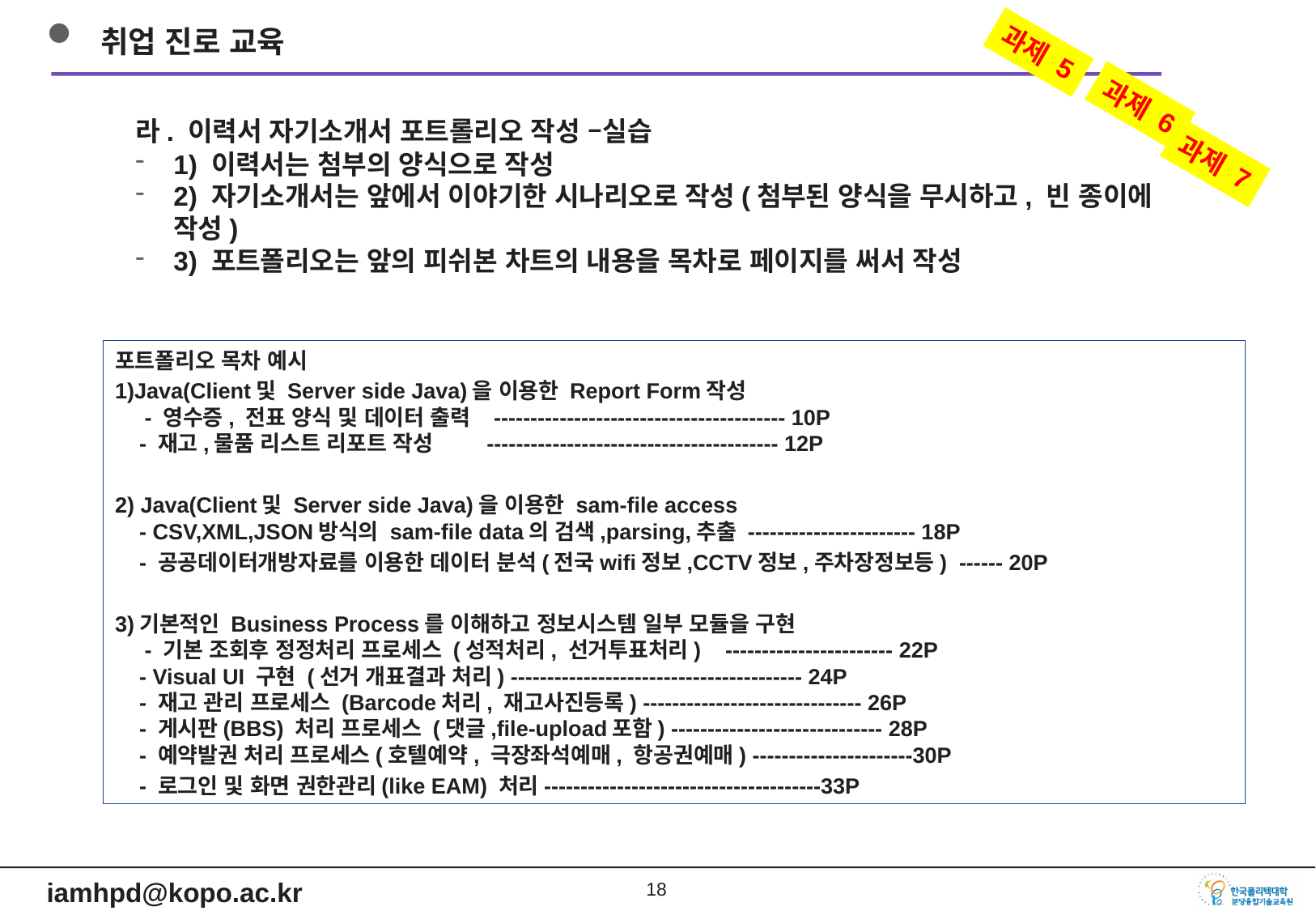

취업 진로 교육
과제 5
과제 6
라. 이력서 자기소개서 포트롤리오 작성 –실습
1) 이력서는 첨부의 양식으로 작성
2) 자기소개서는 앞에서 이야기한 시나리오로 작성(첨부된 양식을 무시하고, 빈 종이에 작성)
3) 포트폴리오는 앞의 피쉬본 차트의 내용을 목차로 페이지를 써서 작성
과제 7

포트폴리오 목차 예시
1)Java(Client및 Server side Java)을 이용한 Report Form작성
    - 영수증, 전표 양식 및 데이터 출력   ---------------------------------------- 10P
    - 재고,물품 리스트 리포트 작성        ---------------------------------------- 12P

2) Java(Client및 Server side Java)을 이용한 sam-file access
    - CSV,XML,JSON방식의 sam-file data의 검색,parsing,추출 ----------------------- 18P
    - 공공데이터개방자료를 이용한 데이터 분석(전국wifi정보,CCTV정보,주차장정보등)  ------ 20P

3)기본적인 Business Process를 이해하고 정보시스템 일부 모듈을 구현
    - 기본 조회후 정정처리 프로세스 (성적처리, 선거투표처리)    ----------------------- 22P
    - Visual UI 구현 (선거 개표결과 처리) ---------------------------------------- 24P
    - 재고 관리 프로세스 (Barcode처리, 재고사진등록) ------------------------------ 26P
    - 게시판(BBS) 처리 프로세스 (댓글,file-upload포함) ----------------------------- 28P
    - 예약발권 처리 프로세스(호텔예약, 극장좌석예매, 항공권예매) ----------------------30P
    - 로그인 및 화면 권한관리(like EAM) 처리--------------------------------------33P
18